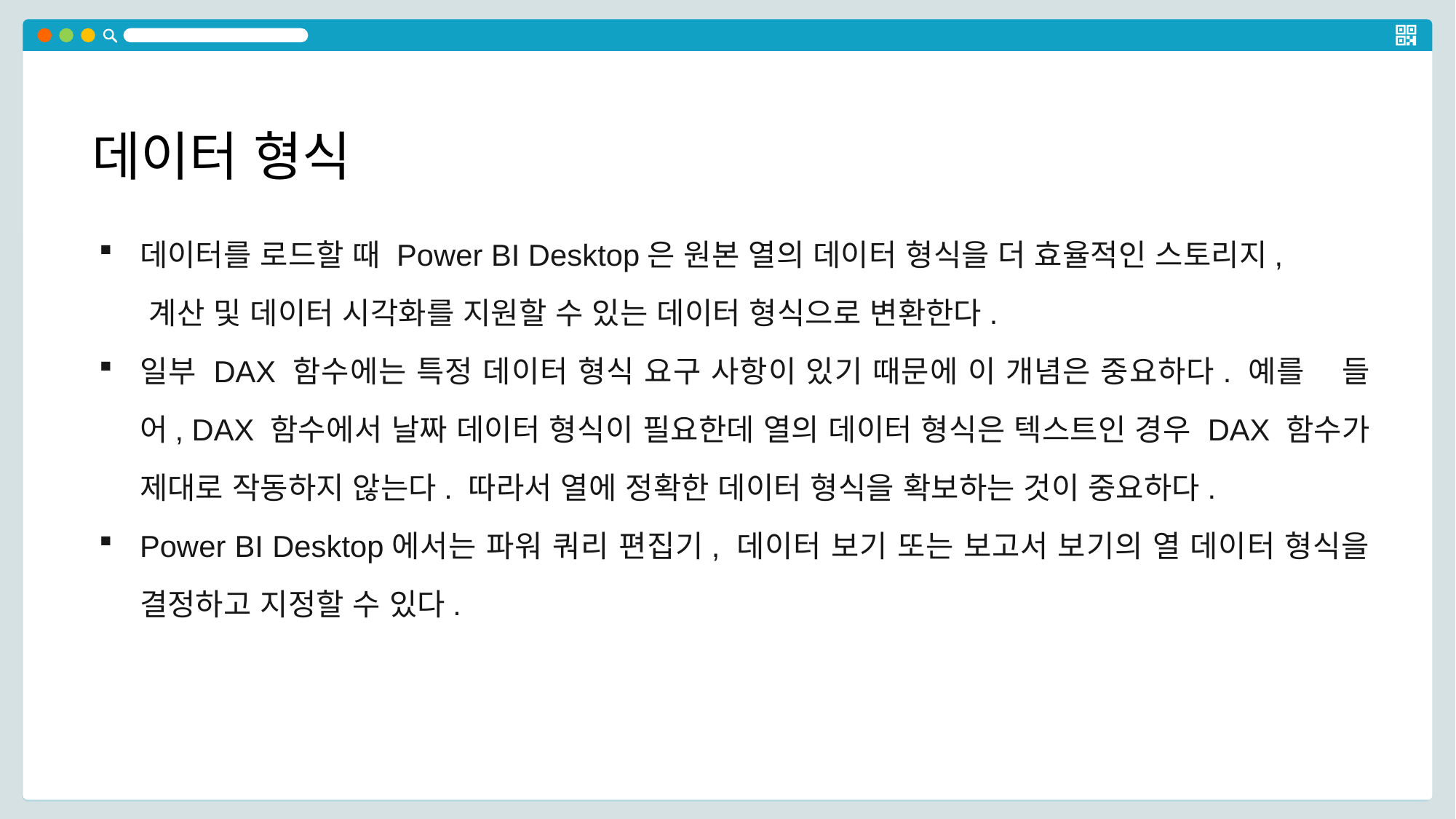

데이터 형식
데이터를 로드할 때 Power BI Desktop은 원본 열의 데이터 형식을 더 효율적인 스토리지,
     계산 및 데이터 시각화를 지원할 수 있는 데이터 형식으로 변환한다.
일부 DAX 함수에는 특정 데이터 형식 요구 사항이 있기 때문에 이 개념은 중요하다. 예를    들어, DAX 함수에서 날짜 데이터 형식이 필요한데 열의 데이터 형식은 텍스트인 경우 DAX 함수가 제대로 작동하지 않는다. 따라서 열에 정확한 데이터 형식을 확보하는 것이 중요하다.
Power BI Desktop에서는 파워 쿼리 편집기, 데이터 보기 또는 보고서 보기의 열 데이터 형식을 결정하고 지정할 수 있다.